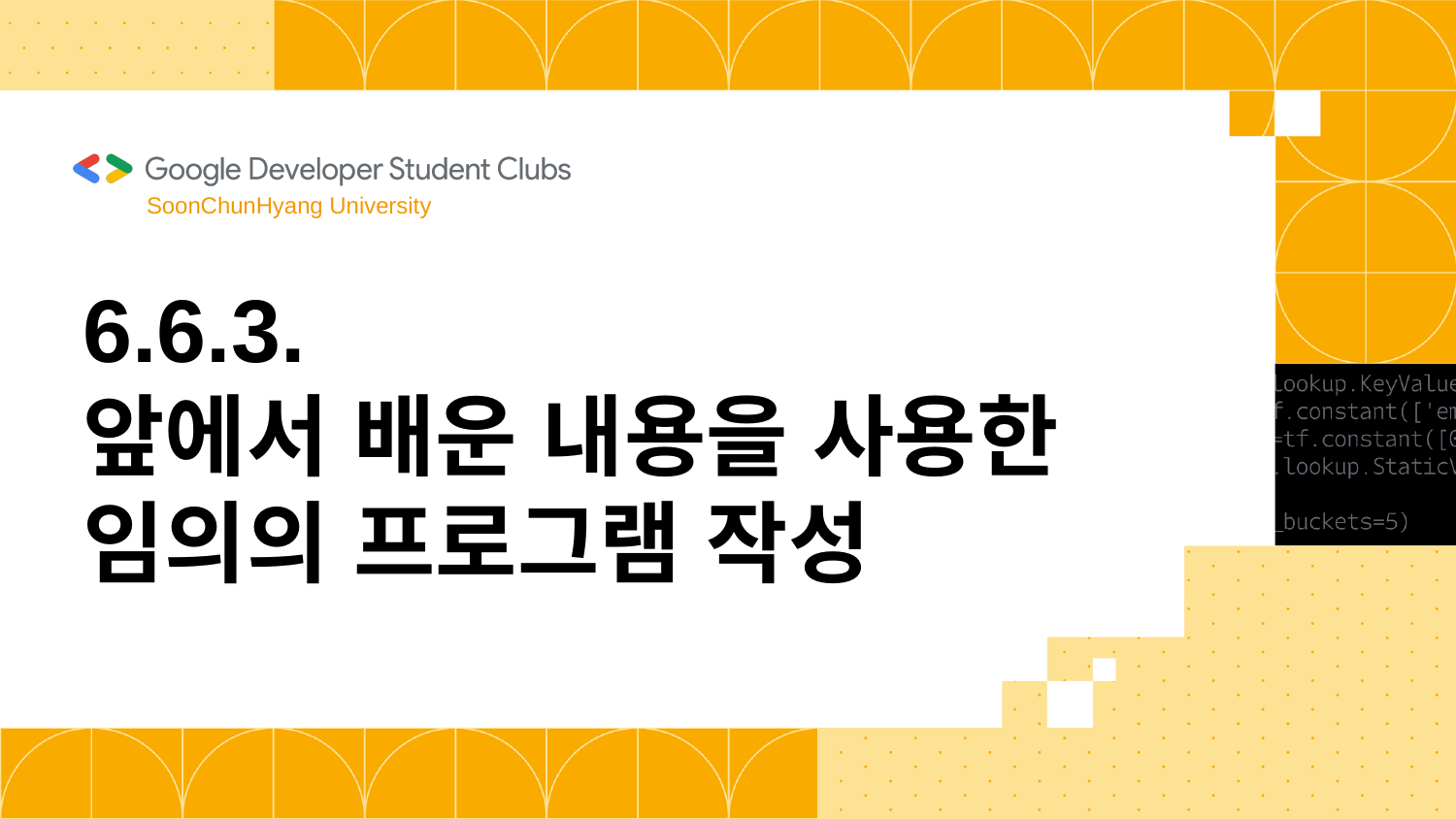

SoonChunHyang University
# 6.6.3. 앞에서 배운 내용을 사용한 임의의 프로그램 작성